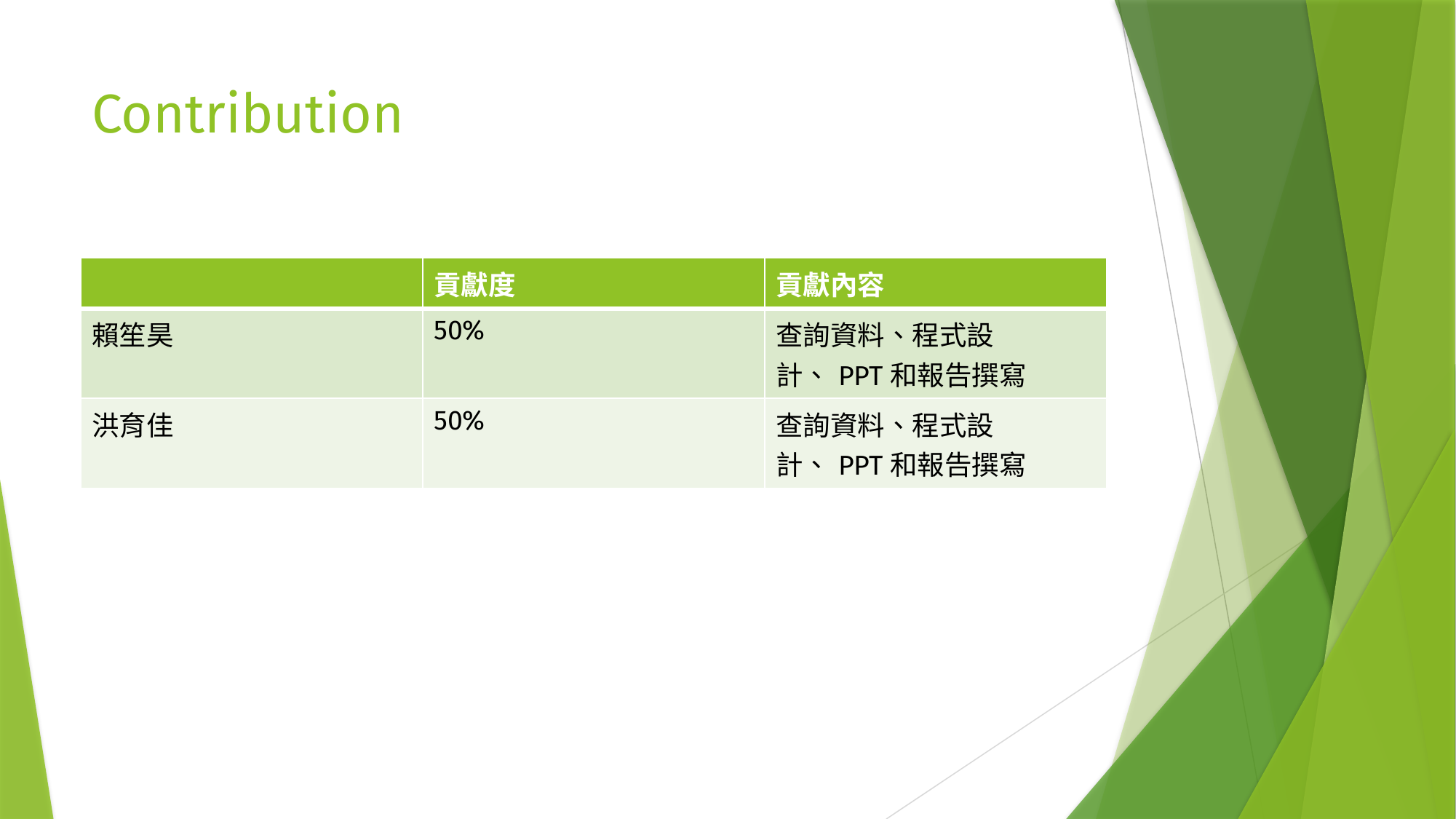

# Contribution
|  | 貢獻度 | 貢獻內容 |
| --- | --- | --- |
| 賴笙昊 | 50% | 查詢資料、程式設計、PPT和報告撰寫 |
| 洪育佳 | 50% | 查詢資料、程式設計、PPT和報告撰寫 |